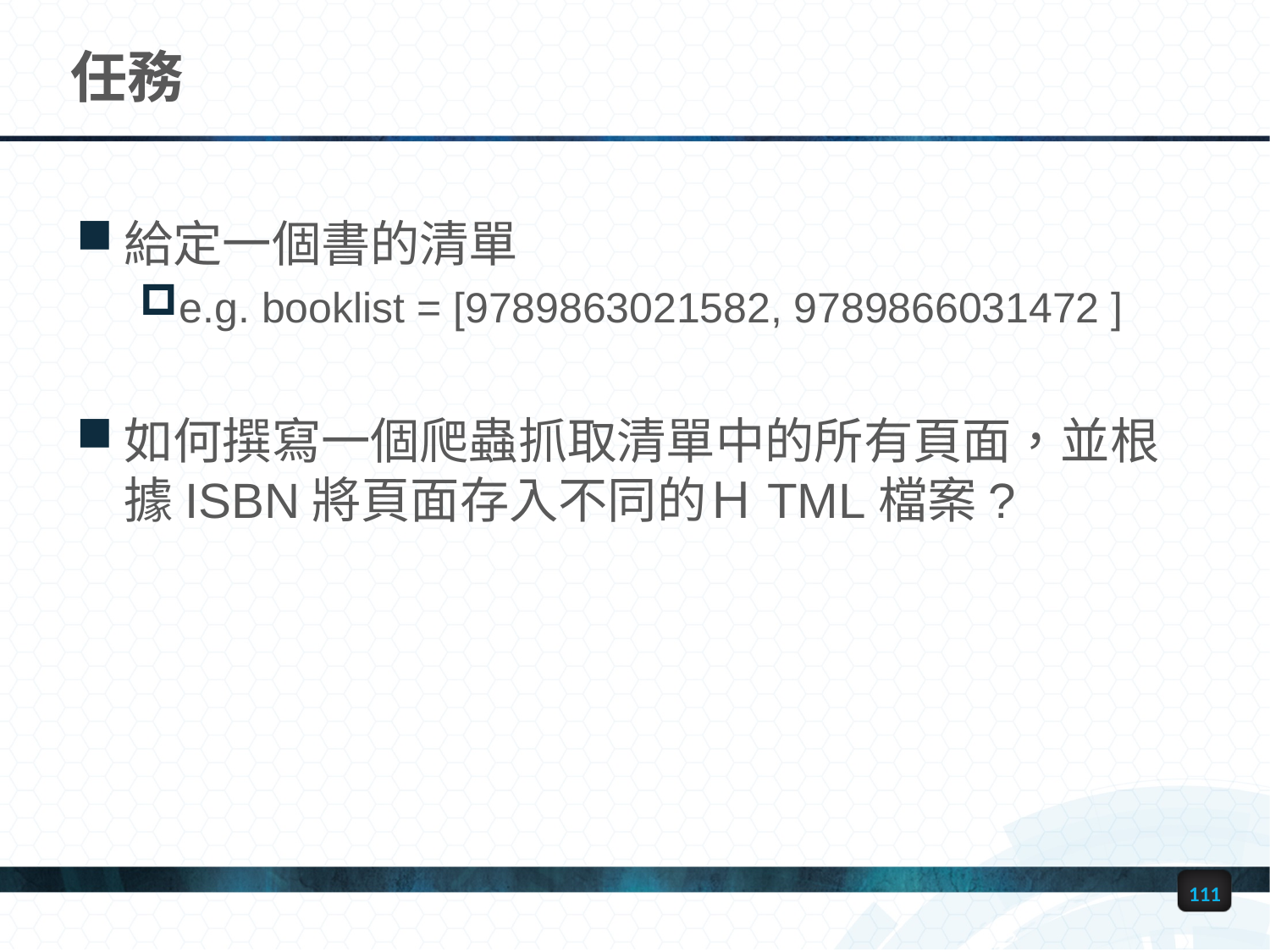

# 任務
給定一個書的清單
e.g. booklist = [9789863021582, 9789866031472 ]

如何撰寫一個爬蟲抓取清單中的所有頁面，並根據ISBN將頁面存入不同的ＨTML檔案?
111